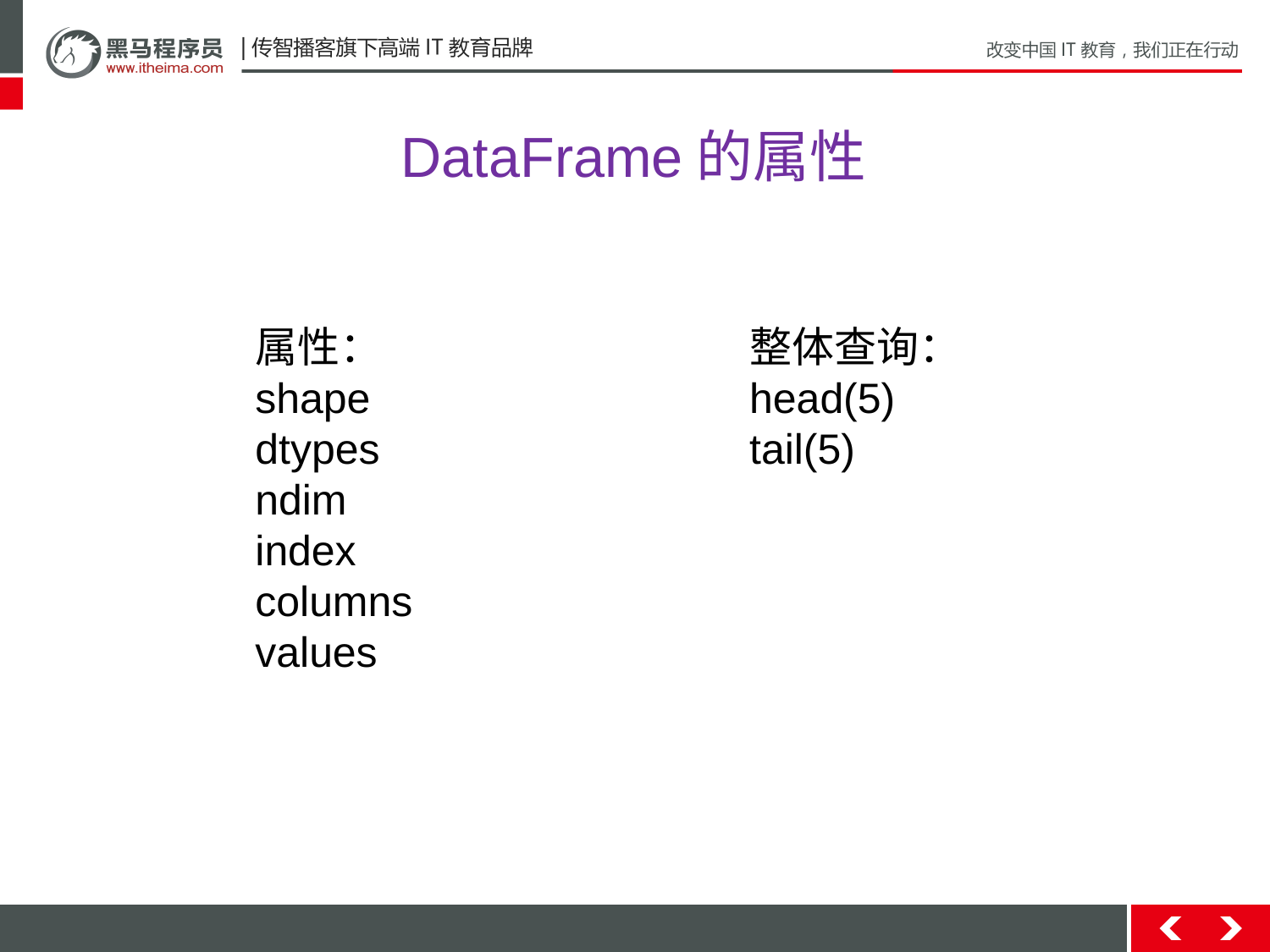

# DataFrame的属性
属性：
shape
dtypes
ndim
index
columns
values

整体查询：
head(5)
tail(5)